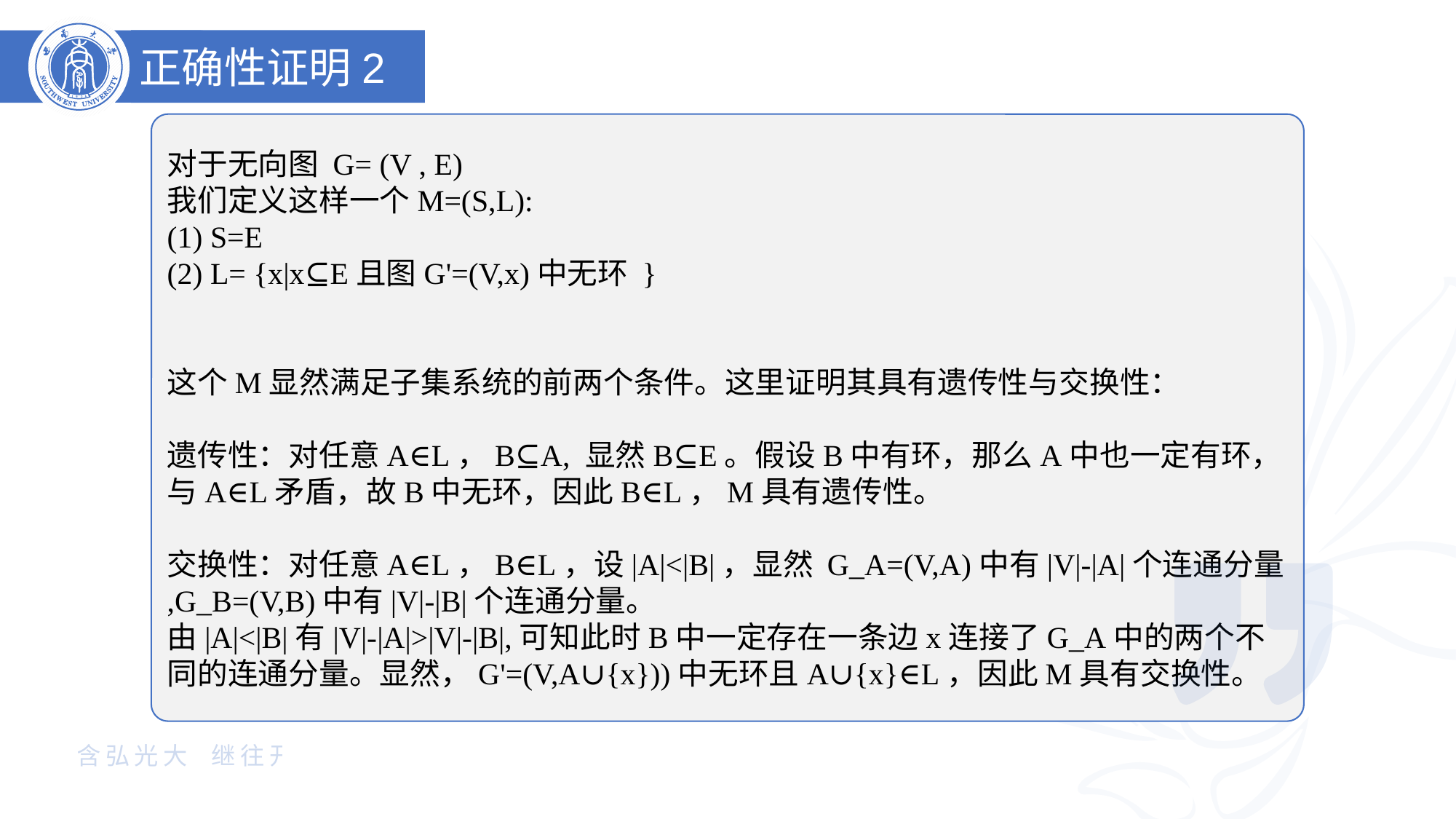

正确性证明2
对于无向图 G= (V , E)
我们定义这样一个M=(S,L):
(1) S=E
(2) L= {x|x⊆E且图G'=(V,x)中无环 }

这个M显然满足子集系统的前两个条件。这里证明其具有遗传性与交换性：

遗传性：对任意A∈L，B⊆A, 显然B⊆E。假设B中有环，那么A中也一定有环，与A∈L矛盾，故B中无环，因此B∈L，M具有遗传性。

交换性：对任意A∈L，B∈L，设|A|<|B|，显然 G_A=(V,A)中有|V|-|A|个连通分量 ,G_B=(V,B)中有|V|-|B|个连通分量。
由|A|<|B|有|V|-|A|>|V|-|B|,可知此时B中一定存在一条边x连接了G_A中的两个不同的连通分量。显然，G'=(V,A∪{x}))中无环且A∪{x}∈L，因此M具有交换性。